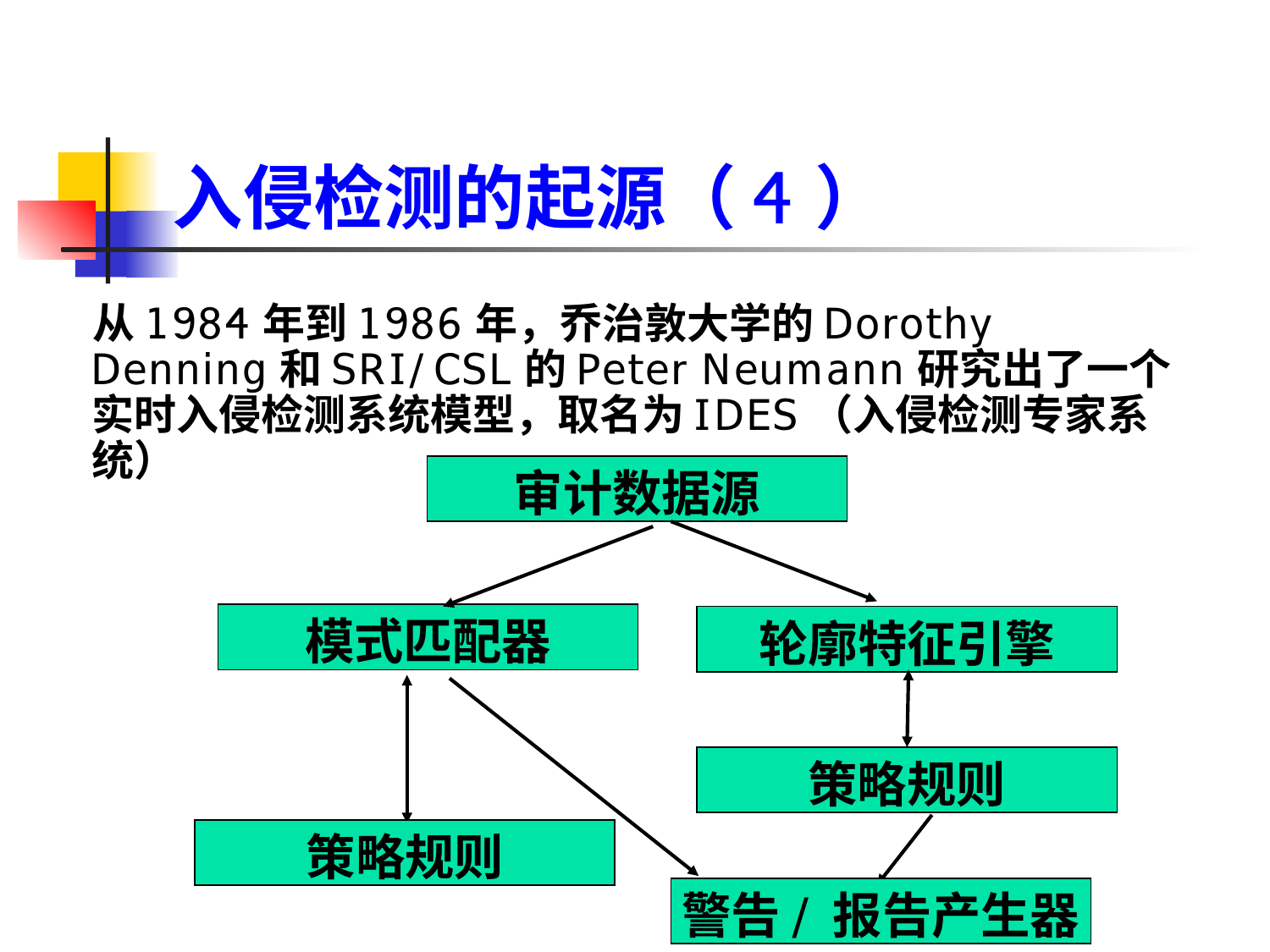

# 入侵检测的起源（4）
    从1984年到1986年，乔治敦大学的Dorothy Denning和SRI/CSL的Peter Neumann研究出了一个实时入侵检测系统模型，取名为IDES（入侵检测专家系统）
审计数据源
模式匹配器
轮廓特征引擎
策略规则
策略规则
警告/报告产生器